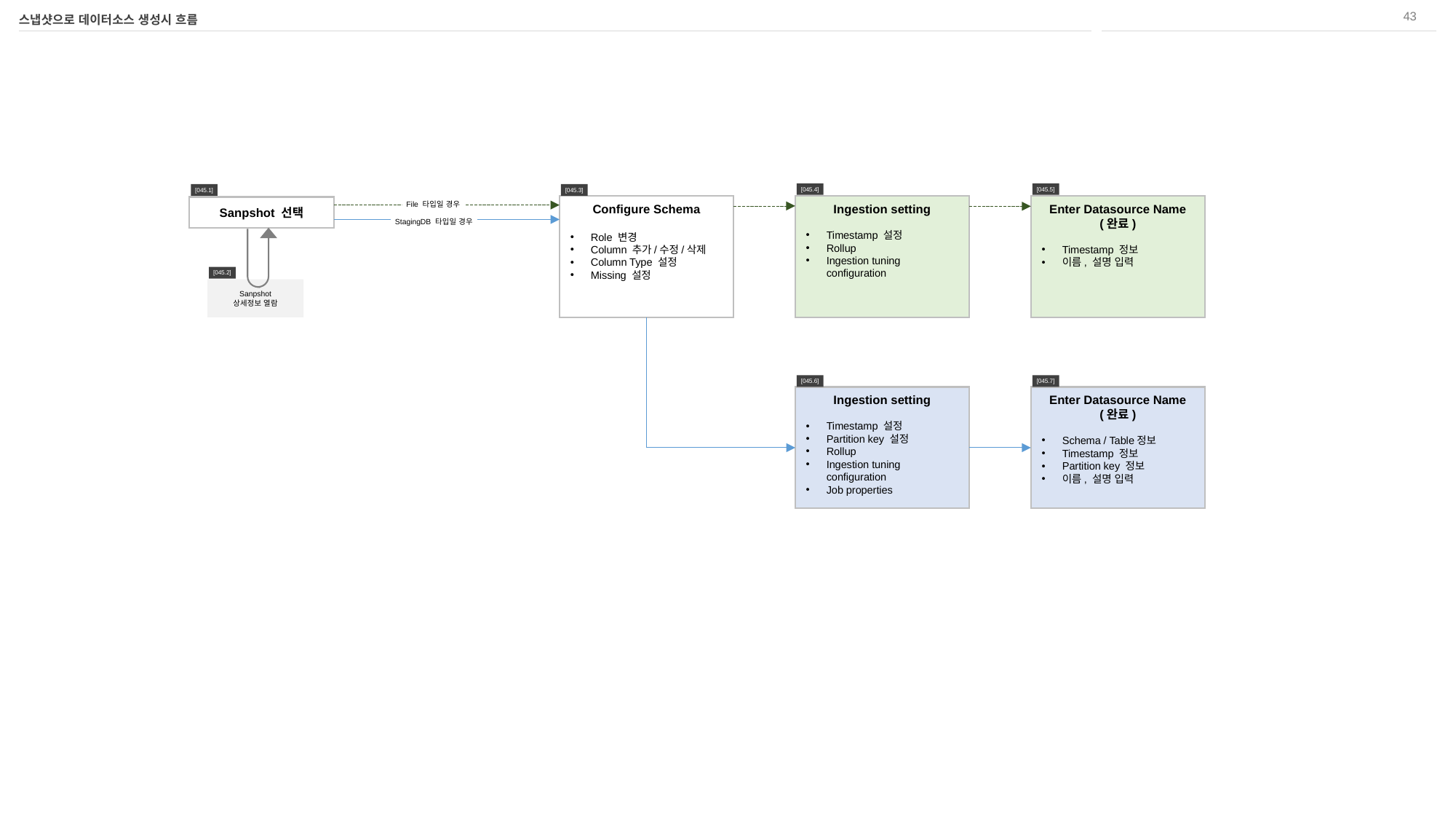

43
스냅샷으로 데이터소스 생성시 흐름

[045.4]
[045.5]
[045.1]
[045.3]
Ingestion setting

Timestamp 설정
Rollup
Ingestion tuning configuration
Enter Datasource Name
(완료)

Timestamp 정보
이름, 설명 입력
Configure Schema

Role 변경
Column 추가/수정/삭제
Column Type 설정
Missing 설정
Sanpshot 선택
File 타입일 경우
StagingDB 타입일 경우

[045.2]
Sanpshot
상세정보 열람
[045.6]
[045.7]
Ingestion setting

Timestamp 설정
Partition key 설정
Rollup
Ingestion tuning configuration
Job properties
Enter Datasource Name
(완료)

Schema / Table정보
Timestamp 정보
Partition key 정보
이름, 설명 입력